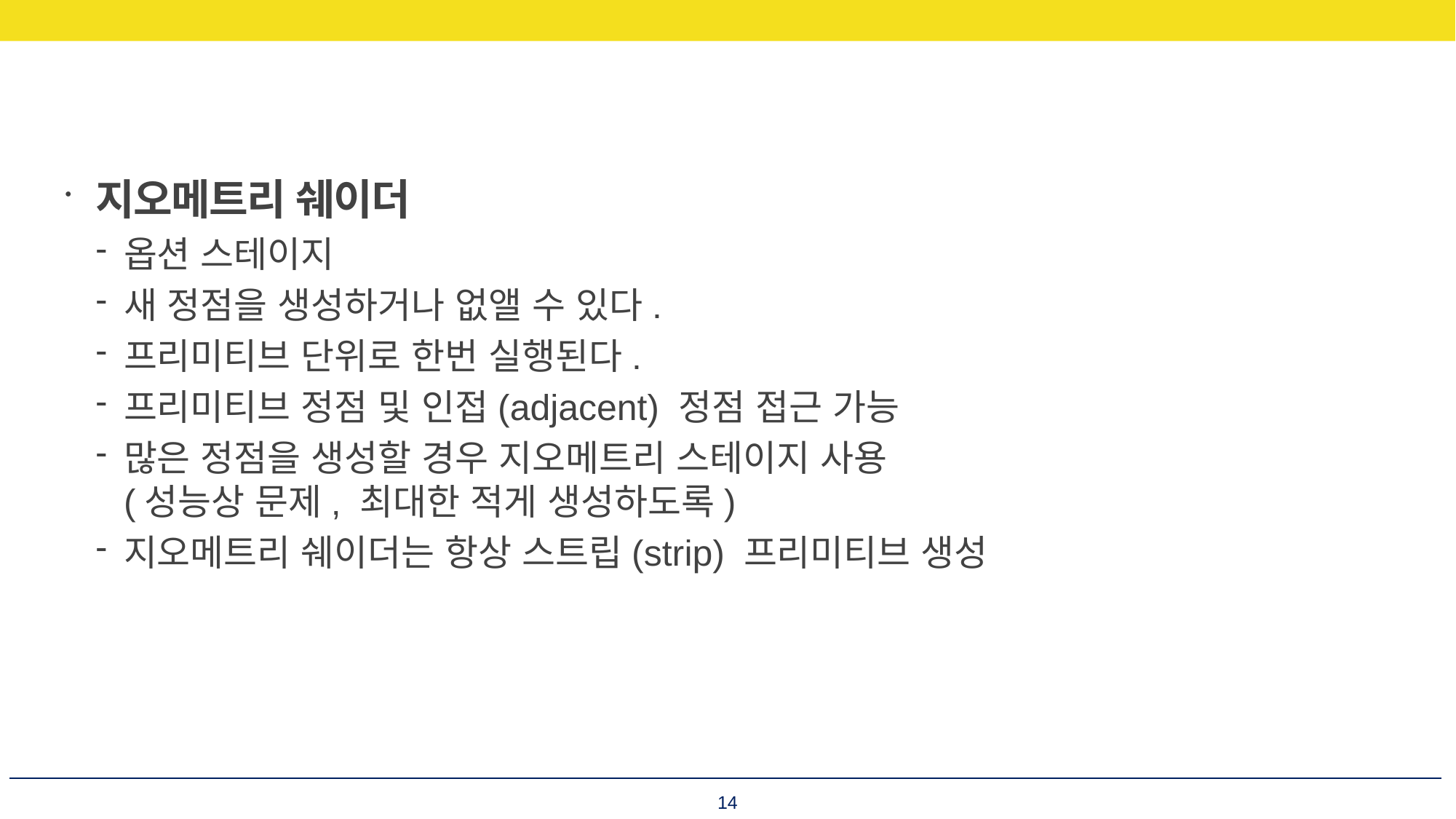

지오메트리 쉐이더
옵션 스테이지
새 정점을 생성하거나 없앨 수 있다.
프리미티브 단위로 한번 실행된다.
프리미티브 정점 및 인접(adjacent) 정점 접근 가능
많은 정점을 생성할 경우 지오메트리 스테이지 사용
(성능상 문제, 최대한 적게 생성하도록)
지오메트리 쉐이더는 항상 스트립(strip) 프리미티브 생성

14